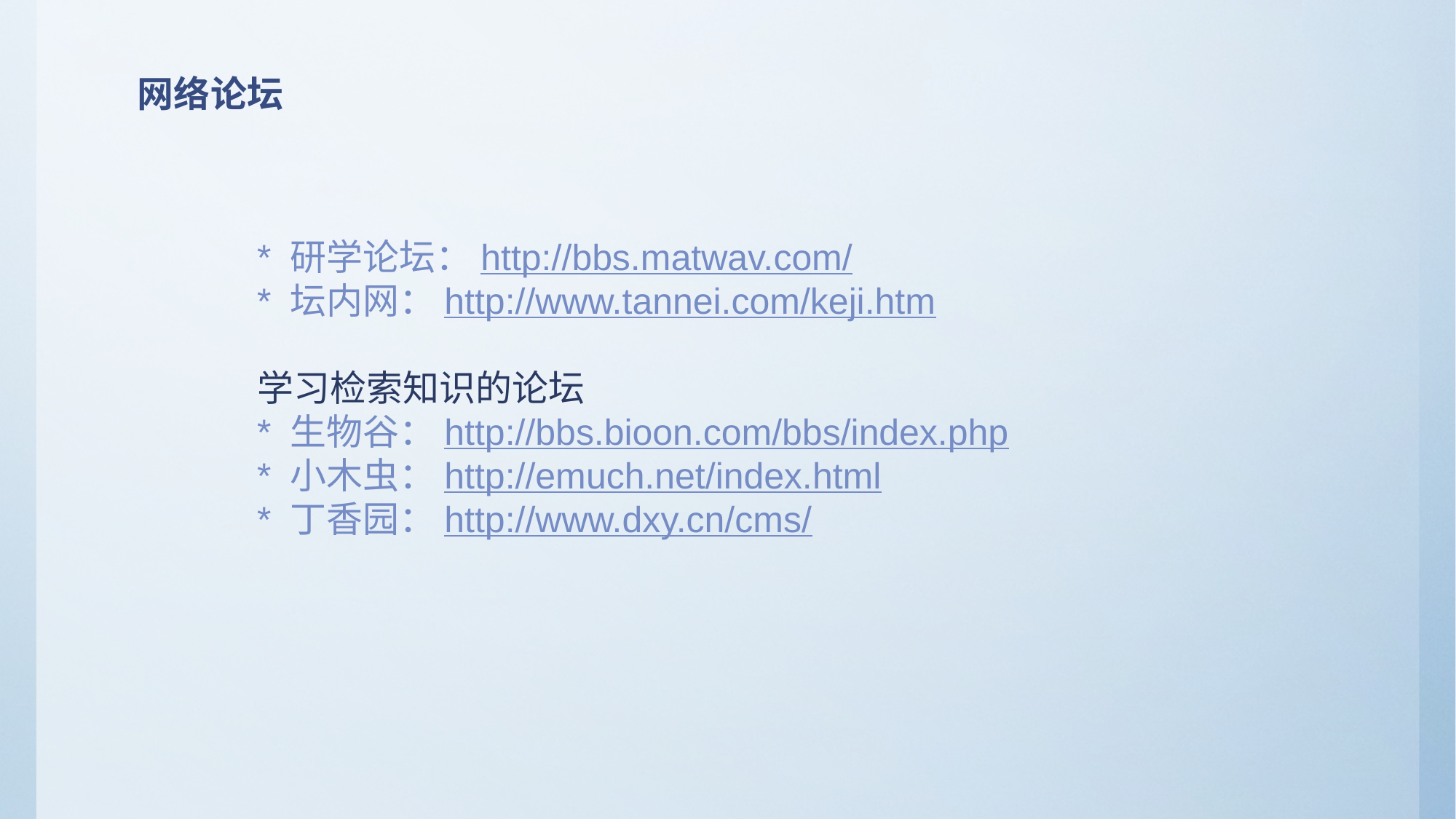

网络论坛
* 研学论坛：http://bbs.matwav.com/
* 坛内网：http://www.tannei.com/keji.htm

学习检索知识的论坛
* 生物谷：http://bbs.bioon.com/bbs/index.php
* 小木虫：http://emuch.net/index.html
* 丁香园：http://www.dxy.cn/cms/